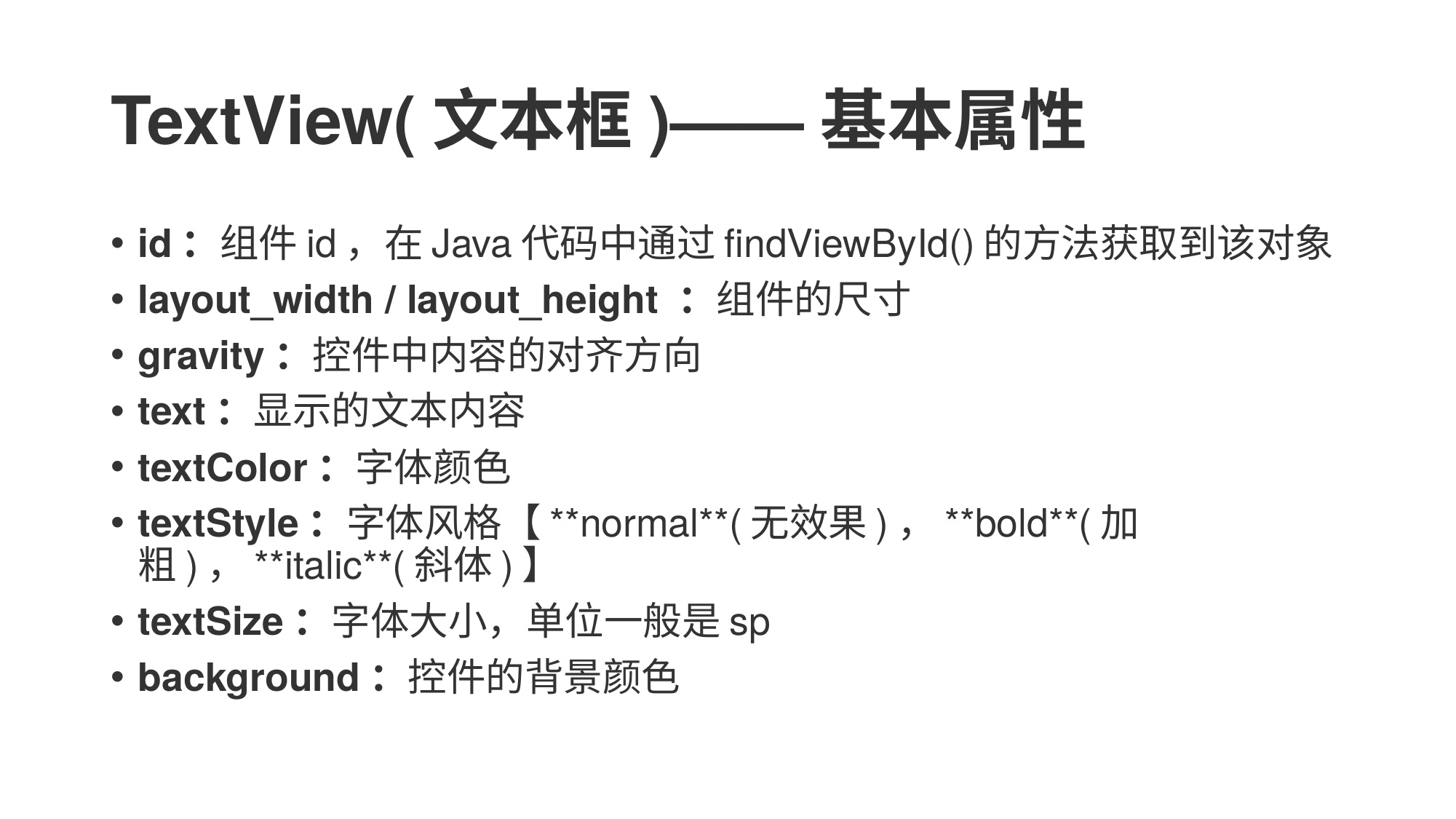

# TextView(文本框)——基本属性
id：组件id，在Java代码中通过findViewById()的方法获取到该对象
layout_width / layout_height ：组件的尺寸
gravity：控件中内容的对齐方向
text：显示的文本内容
textColor：字体颜色
textStyle：字体风格【**normal**(无效果)，**bold**(加粗)，**italic**(斜体)】
textSize：字体大小，单位一般是sp
background：控件的背景颜色